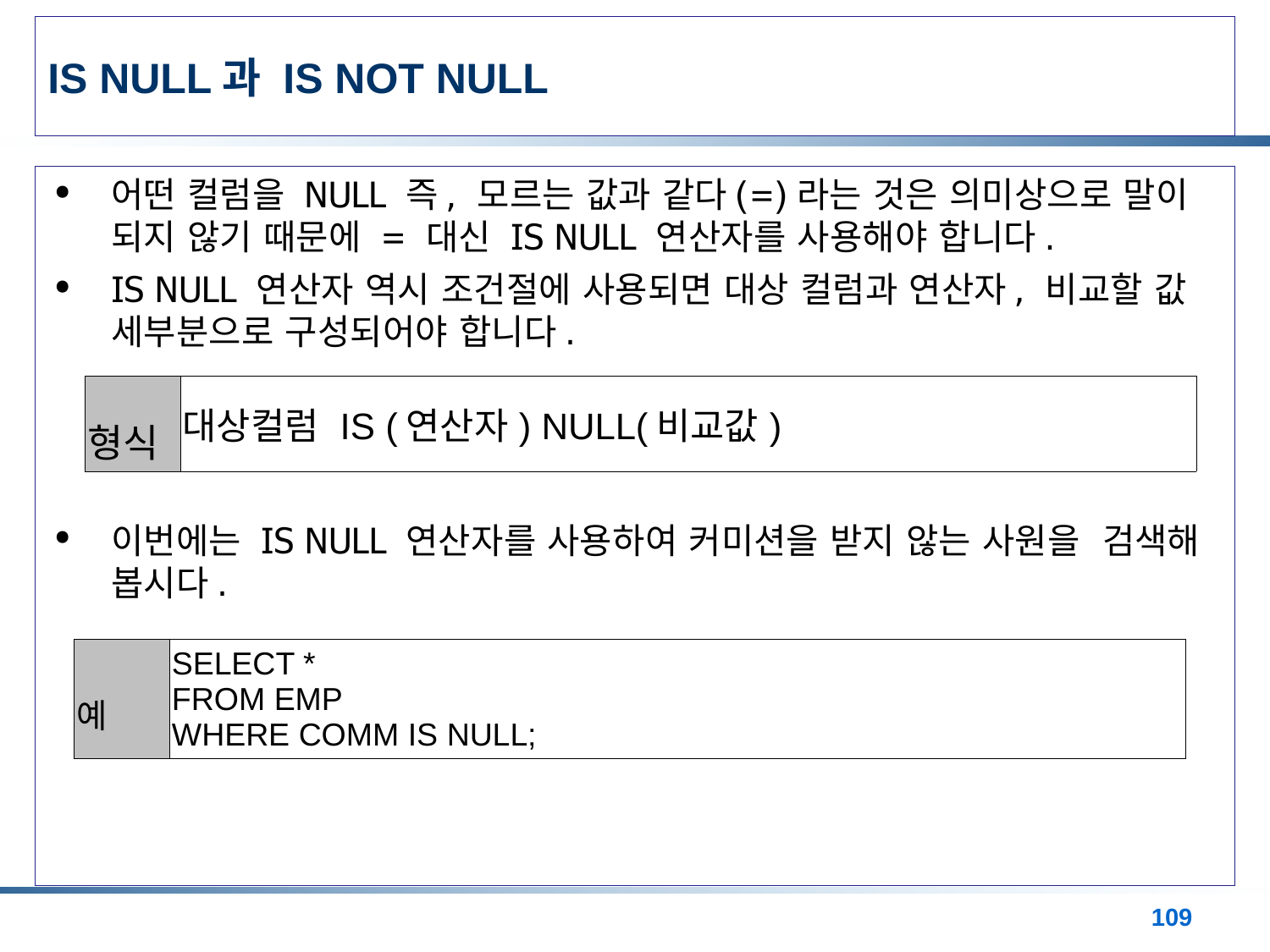

# IS NULL과 IS NOT NULL
어떤 컬럼을 NULL 즉, 모르는 값과 같다(=)라는 것은 의미상으로 말이 되지 않기 때문에 = 대신 IS NULL 연산자를 사용해야 합니다.
IS NULL 연산자 역시 조건절에 사용되면 대상 컬럼과 연산자, 비교할 값 세부분으로 구성되어야 합니다.

이번에는 IS NULL 연산자를 사용하여 커미션을 받지 않는 사원을  검색해 봅시다.

| 형식 | 대상컬럼 IS (연산자) NULL(비교값) |
| --- | --- |
| 예 | SELECT \* FROM EMP WHERE COMM IS NULL; |
| --- | --- |